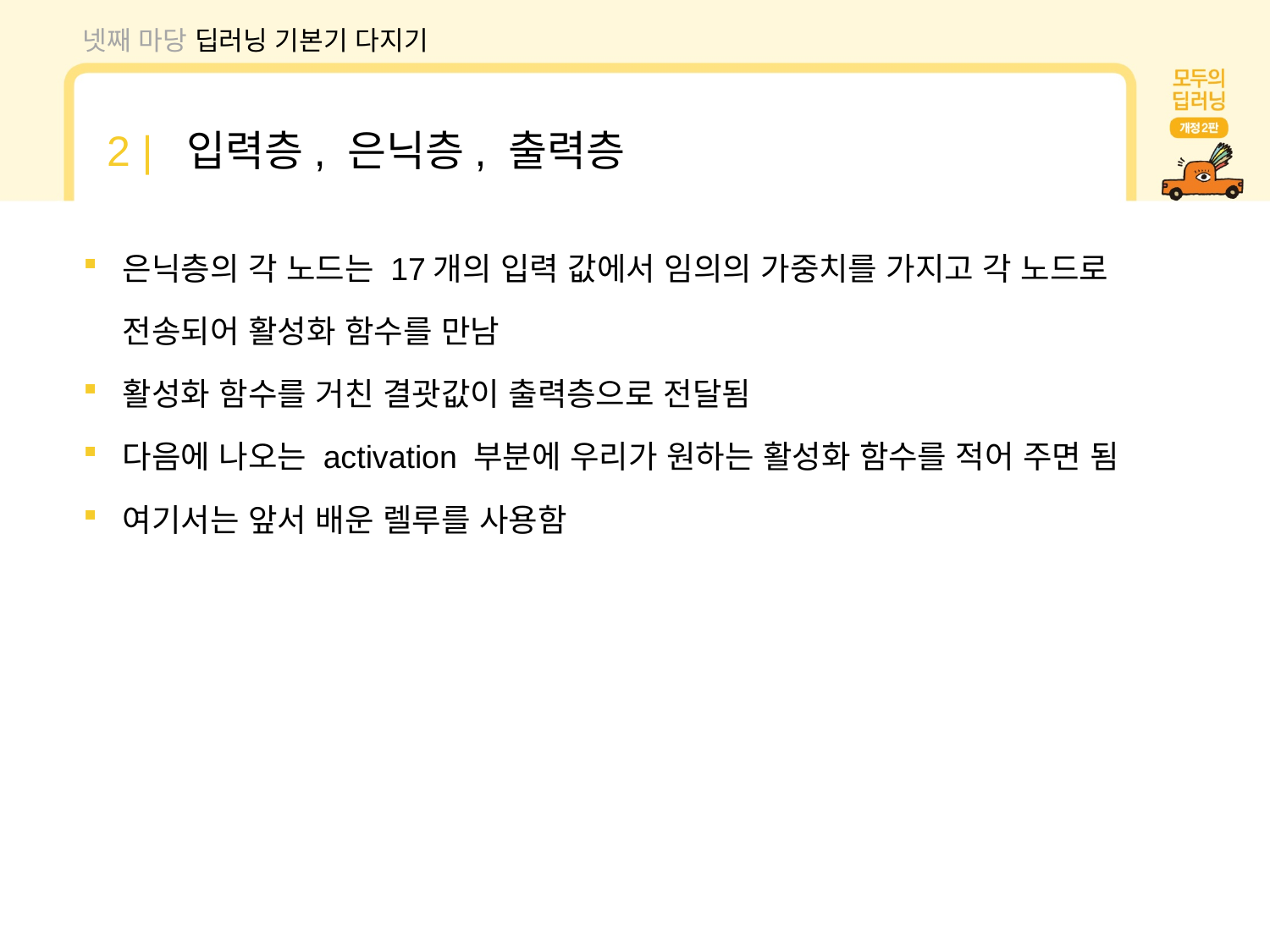

넷째 마당 딥러닝 기본기 다지기
2 |  입력층, 은닉층, 출력층
은닉층의 각 노드는 17개의 입력 값에서 임의의 가중치를 가지고 각 노드로 전송되어 활성화 함수를 만남
활성화 함수를 거친 결괏값이 출력층으로 전달됨
다음에 나오는 activation 부분에 우리가 원하는 활성화 함수를 적어 주면 됨
여기서는 앞서 배운 렐루를 사용함